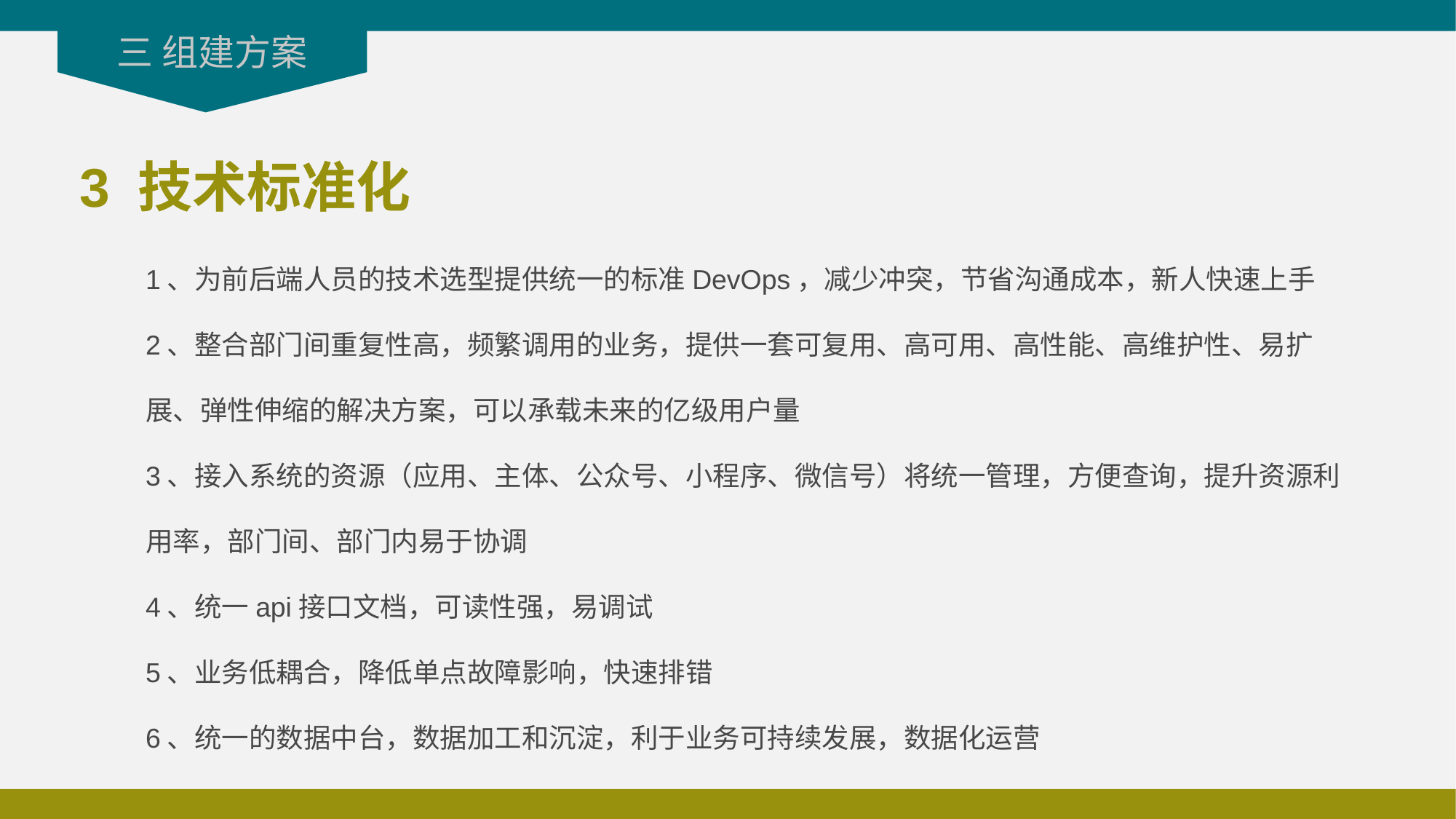

三 组建方案

3 技术标准化
1、为前后端人员的技术选型提供统一的标准DevOps，减少冲突，节省沟通成本，新人快速上手
2、整合部门间重复性高，频繁调用的业务，提供一套可复用、高可用、高性能、高维护性、易扩展、弹性伸缩的解决方案，可以承载未来的亿级用户量
3、接入系统的资源（应用、主体、公众号、小程序、微信号）将统一管理，方便查询，提升资源利用率，部门间、部门内易于协调
4、统一api接口文档，可读性强，易调试
5、业务低耦合，降低单点故障影响，快速排错
6、统一的数据中台，数据加工和沉淀，利于业务可持续发展，数据化运营